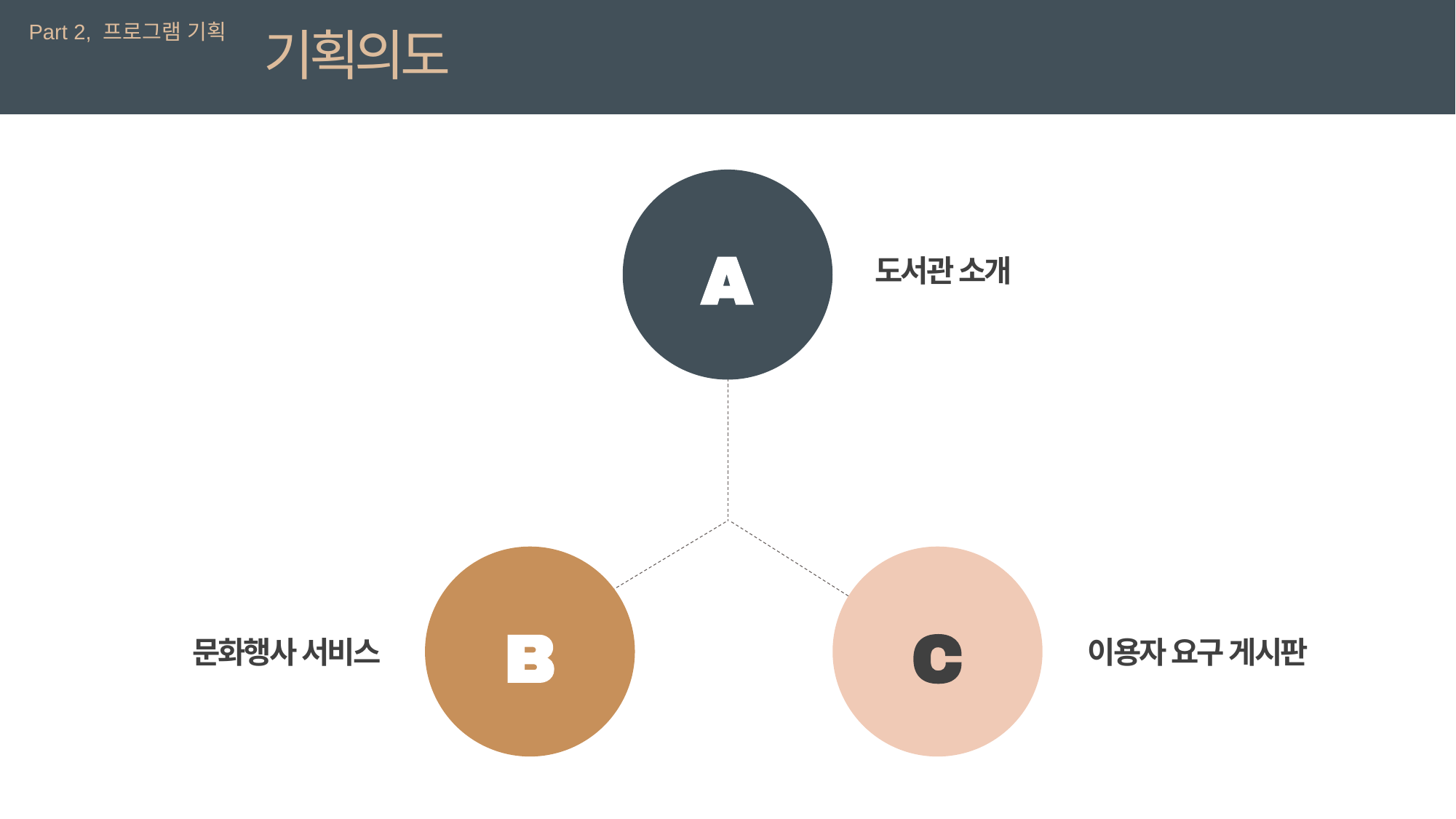

Part 2, 프로그램 기획
기획의도

A
도서관 소개

B
C
문화행사 서비스
이용자 요구 게시판